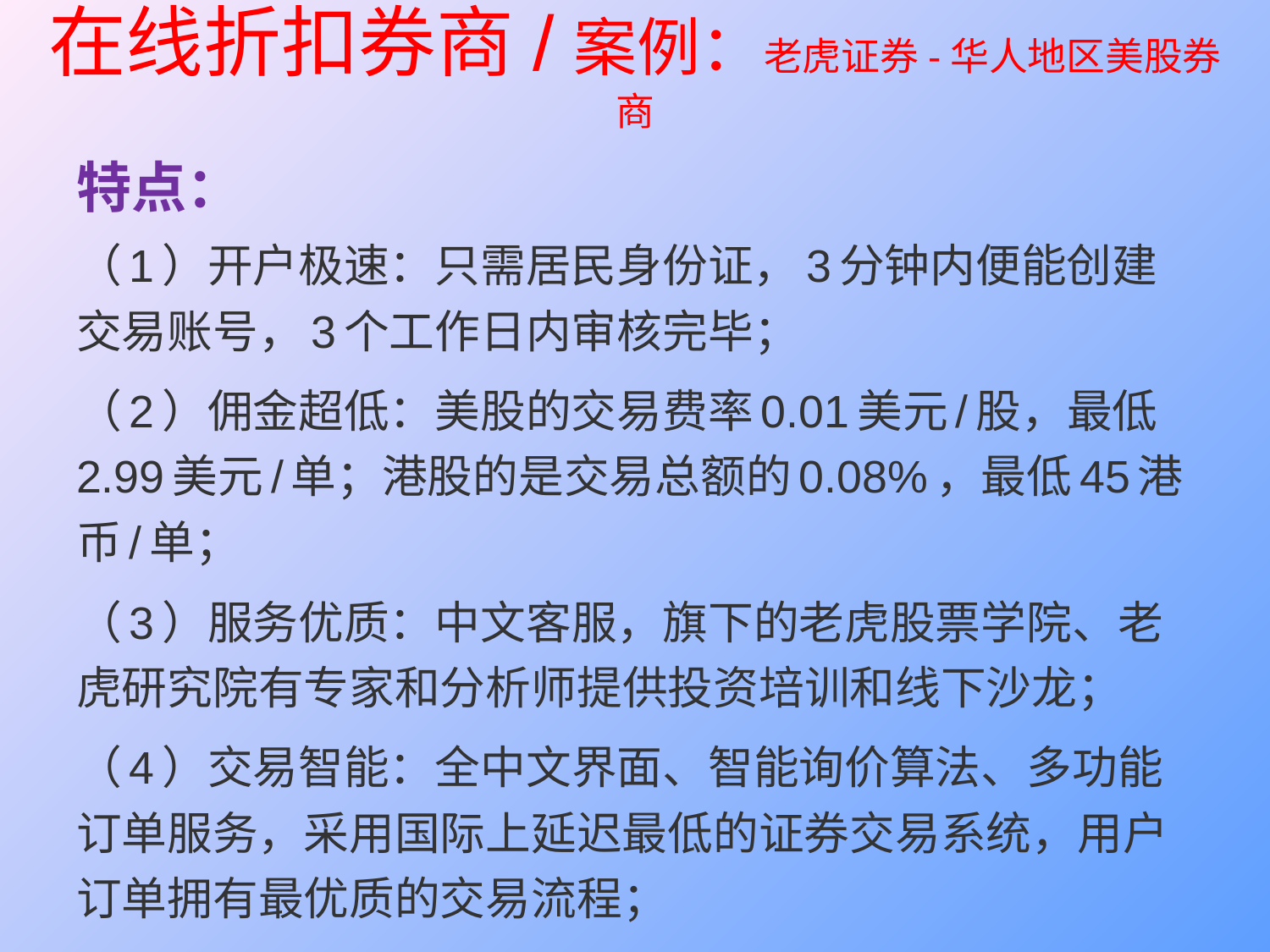

# 在线折扣券商/案例：老虎证券-华人地区美股券商
特点：
（1）开户极速：只需居民身份证，3分钟内便能创建交易账号，3个工作日内审核完毕；
（2）佣金超低：美股的交易费率0.01美元/股，最低2.99美元/单；港股的是交易总额的0.08%，最低45港币/单；
（3）服务优质：中文客服，旗下的老虎股票学院、老虎研究院有专家和分析师提供投资培训和线下沙龙；
（4）交易智能：全中文界面、智能询价算法、多功能订单服务，采用国际上延迟最低的证券交易系统，用户订单拥有最优质的交易流程；